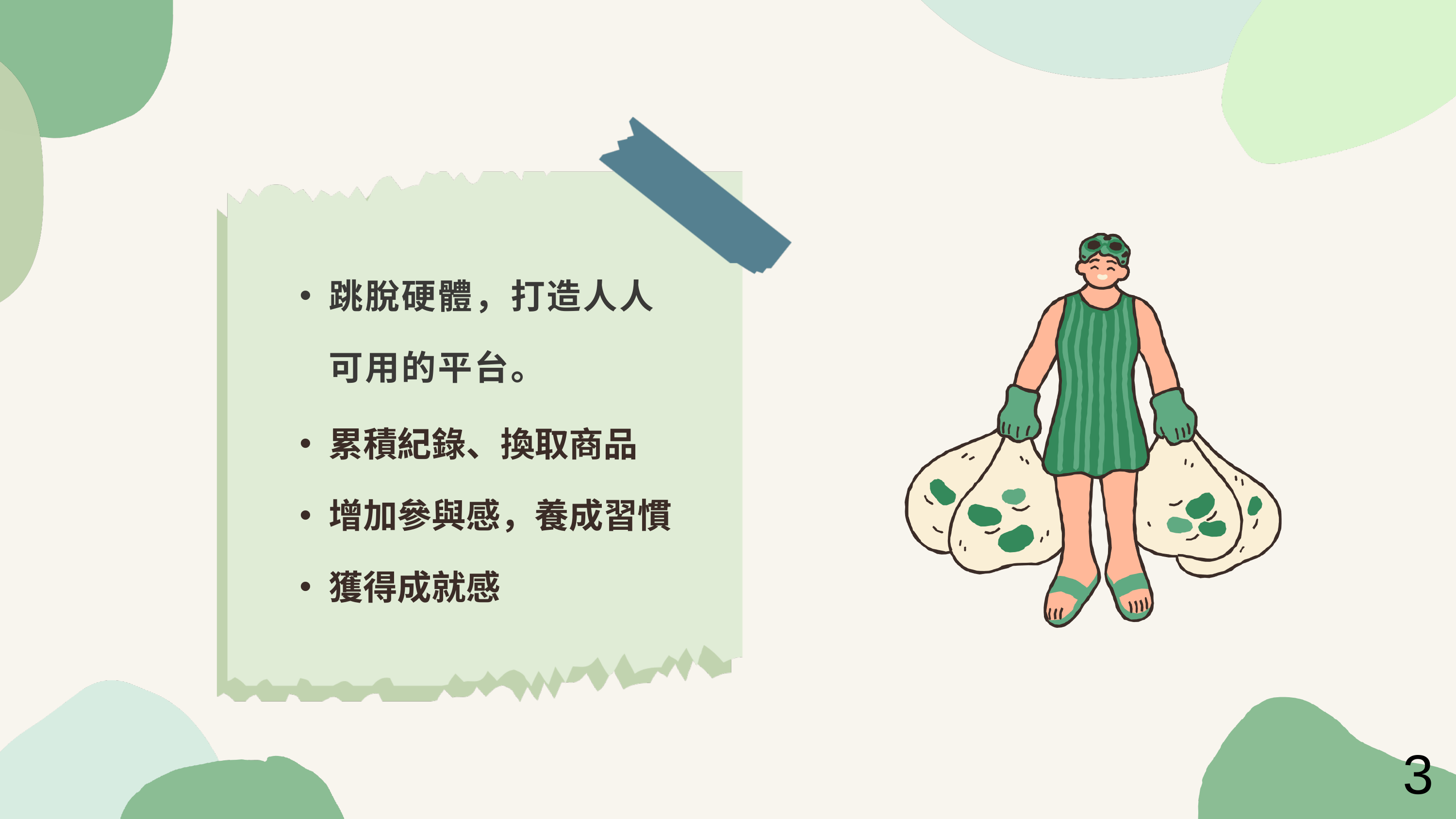

跳脫硬體，打造人人可用的平台。
累積紀錄、換取商品
增加參與感，養成習慣
獲得成就感

3